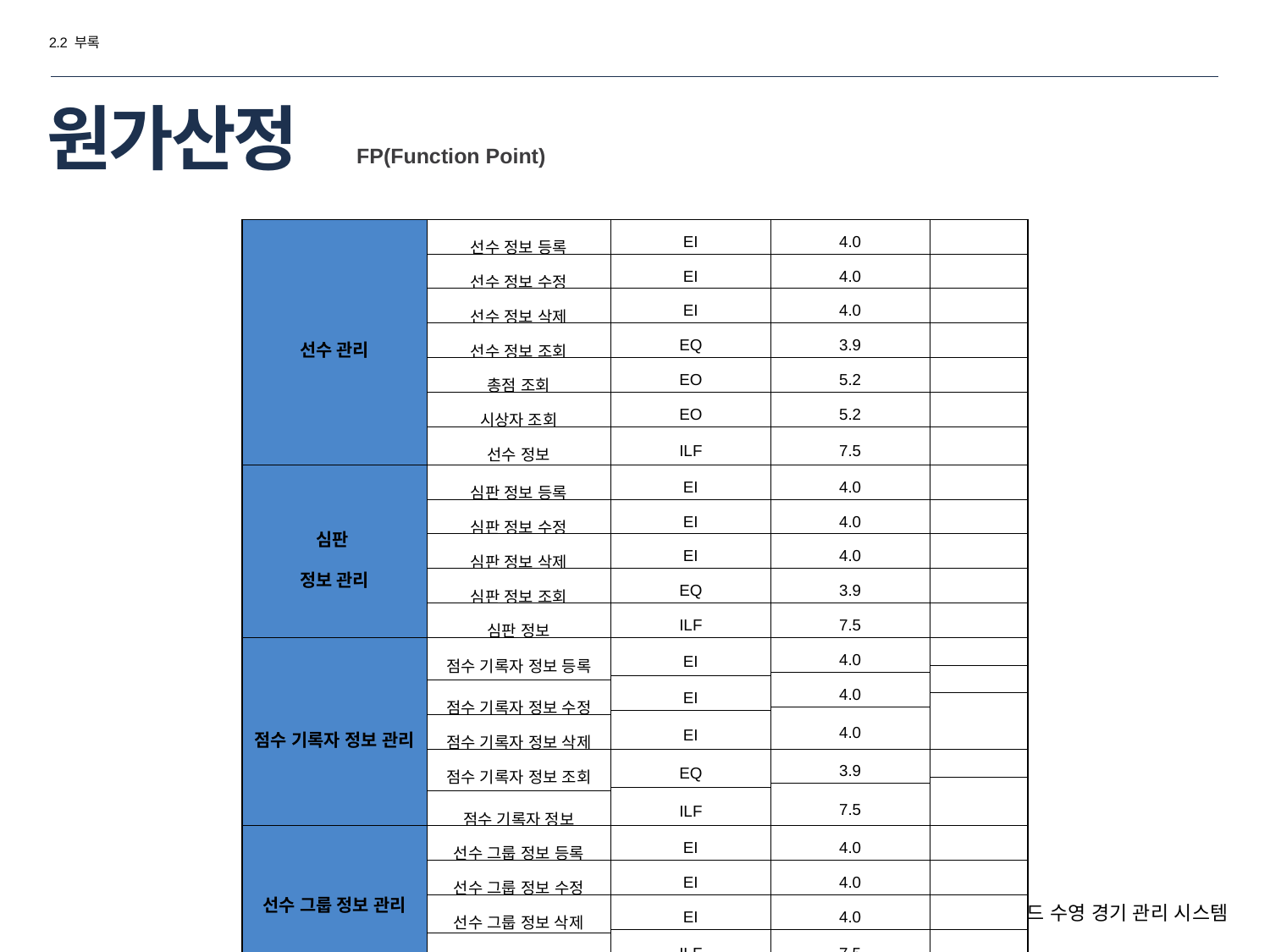

2.2 부록
# 원가산정
FP(Function Point)
| 선수 관리 | 선수 정보 등록 | EI | 4.0 |  |
| --- | --- | --- | --- | --- |
|  | 선수 정보 수정 | EI | 4.0 |  |
|  | 선수 정보 삭제 | EI | 4.0 |  |
|  | 선수 정보 조회 | EQ | 3.9 |  |
|  | 총점 조회 | EO | 5.2 |  |
|  | 시상자 조회 | EO | 5.2 |  |
|  | 선수 정보 | ILF | 7.5 |  |
| 심판 정보 관리 | 심판 정보 등록 | EI | 4.0 |  |
|  | 심판 정보 수정 | EI | 4.0 |  |
|  | 심판 정보 삭제 | EI | 4.0 |  |
|  | 심판 정보 조회 | EQ | 3.9 |  |
|  | 심판 정보 | ILF | 7.5 |  |
| 점수 기록자 정보 관리 | 점수 기록자 정보 등록 | EI | 4.0 |  |
|  |  |  |  |  |
|  |  |  | 4.0 |  |
|  |  | EI |  |  |
|  | 점수 기록자 정보 수정 |  |  |  |
|  |  |  |  |  |
|  |  |  | 4.0 |  |
|  |  | EI |  |  |
|  | 점수 기록자 정보 삭제 |  |  |  |
|  | 점수 기록자 정보 조회 | EQ | 3.9 |  |
|  |  |  |  |  |
|  |  |  | 7.5 |  |
|  |  | ILF |  |  |
|  | 점수 기록자 정보 |  |  |  |
| 선수 그룹 정보 관리 | 선수 그룹 정보 등록 | EI | 4.0 |  |
|  | 선수 그룹 정보 수정 | EI | 4.0 |  |
|  | 선수 그룹 정보 삭제 | EI | 4.0 |  |
|  |  | ILF | 7.5 |  |
|  | 선수 그룹 정보 |  |  |  |
싱크로나이즈드 수영 경기 관리 시스템